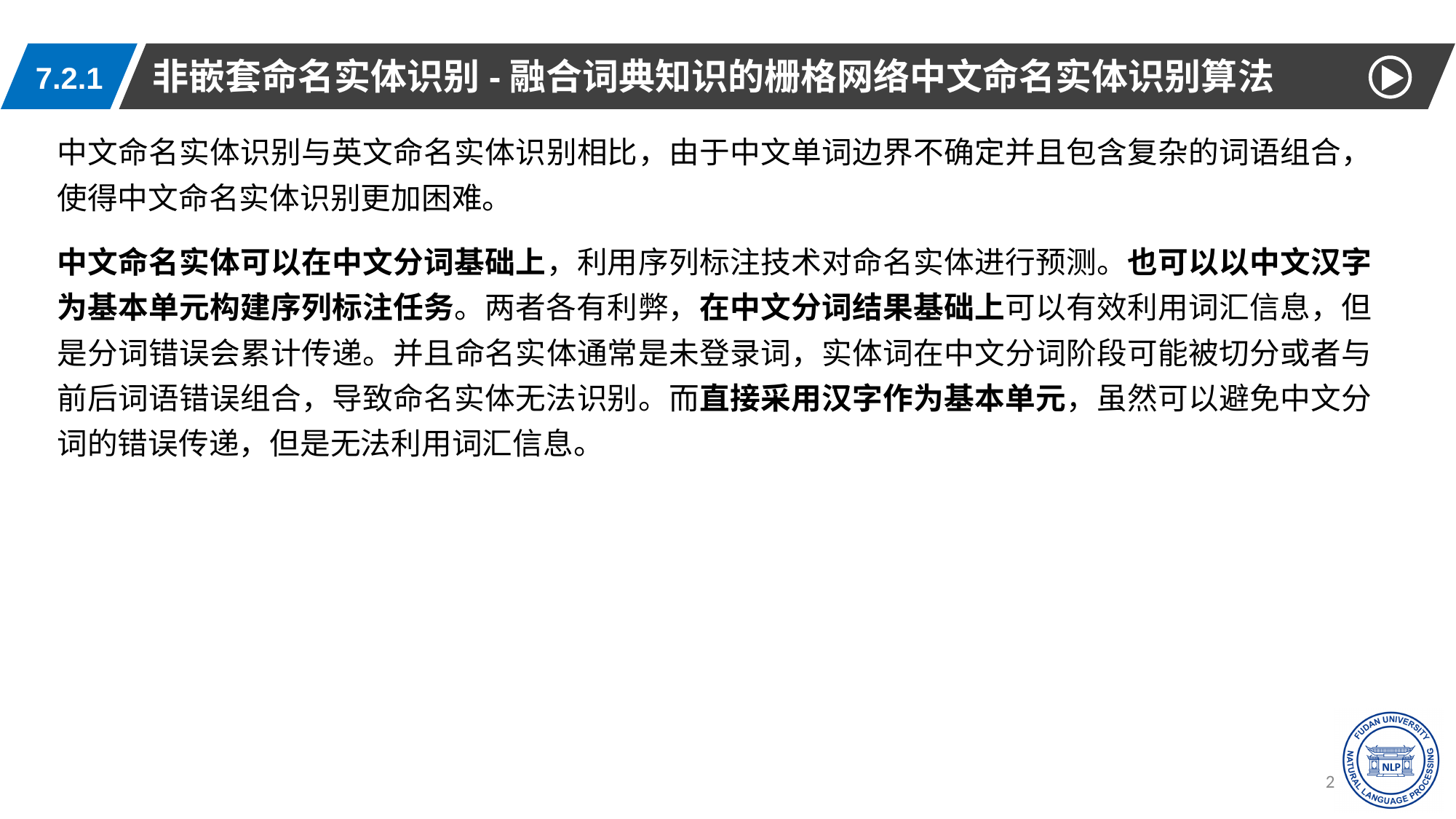

非嵌套命名实体识别-融合词典知识的栅格网络中文命名实体识别算法
7.2.1

中文命名实体识别与英文命名实体识别相比，由于中文单词边界不确定并且包含复杂的词语组合，使得中文命名实体识别更加困难。
中文命名实体可以在中文分词基础上，利用序列标注技术对命名实体进行预测。也可以以中文汉字为基本单元构建序列标注任务。两者各有利弊，在中文分词结果基础上可以有效利用词汇信息，但是分词错误会累计传递。并且命名实体通常是未登录词，实体词在中文分词阶段可能被切分或者与前后词语错误组合，导致命名实体无法识别。而直接采用汉字作为基本单元，虽然可以避免中文分词的错误传递，但是无法利用词汇信息。
23